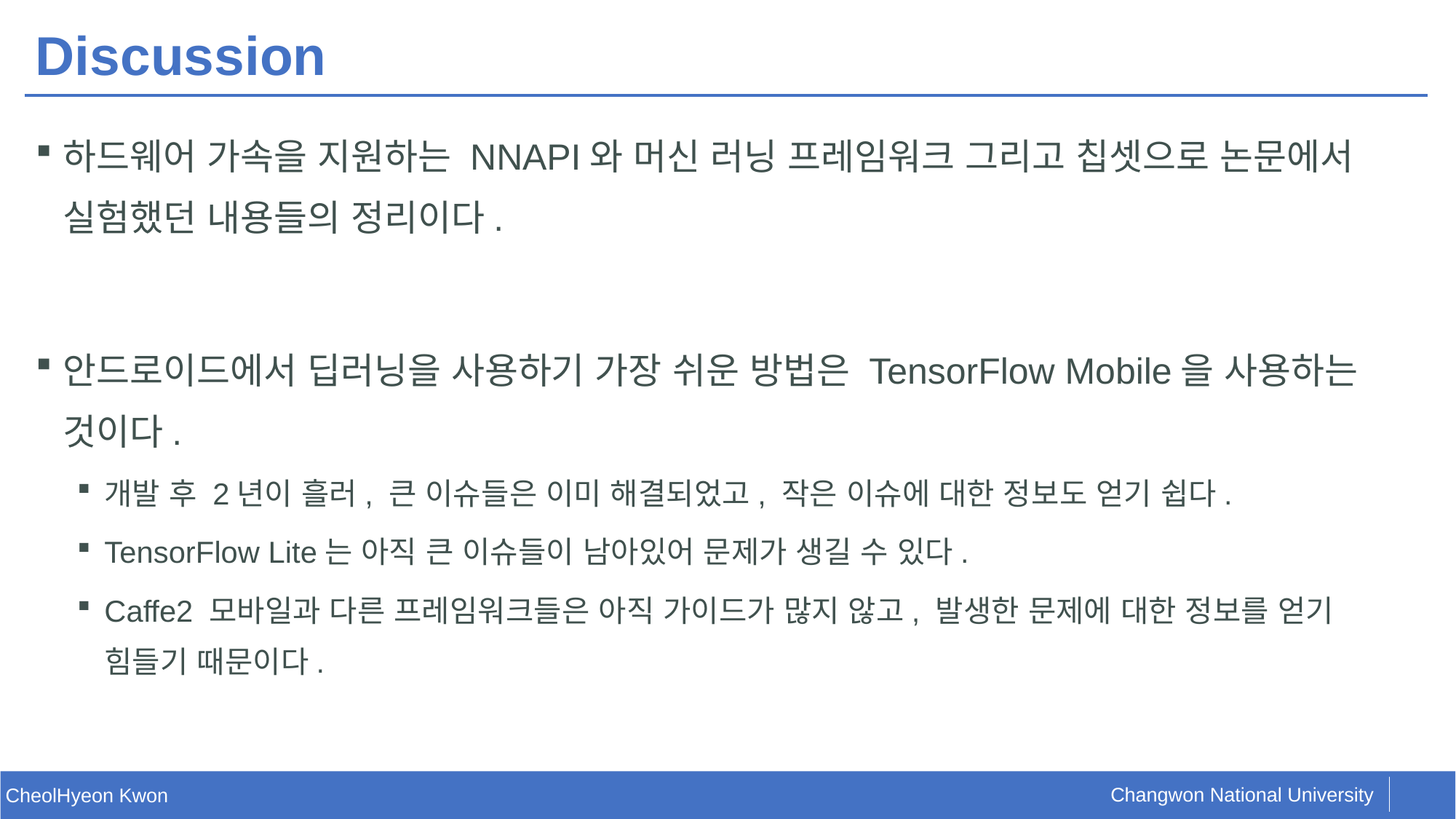

# Discussion
하드웨어 가속을 지원하는 NNAPI와 머신 러닝 프레임워크 그리고 칩셋으로 논문에서 실험했던 내용들의 정리이다.

안드로이드에서 딥러닝을 사용하기 가장 쉬운 방법은 TensorFlow Mobile을 사용하는 것이다.
개발 후 2년이 흘러, 큰 이슈들은 이미 해결되었고, 작은 이슈에 대한 정보도 얻기 쉽다.
TensorFlow Lite는 아직 큰 이슈들이 남아있어 문제가 생길 수 있다.
Caffe2 모바일과 다른 프레임워크들은 아직 가이드가 많지 않고, 발생한 문제에 대한 정보를 얻기 힘들기 때문이다.